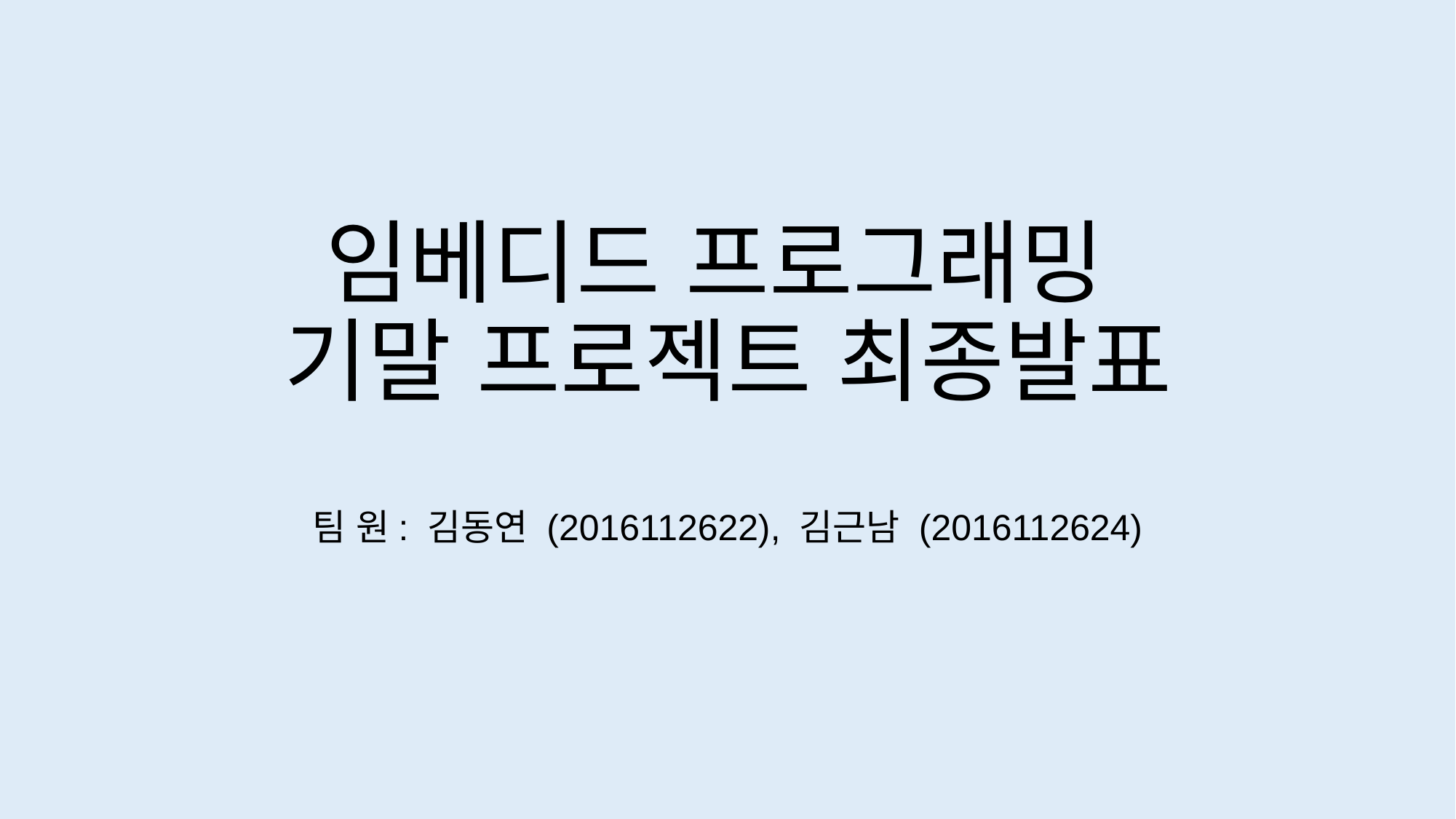

# 임베디드 프로그래밍 기말 프로젝트 최종발표
팀 원: 김동연 (2016112622), 김근남 (2016112624)